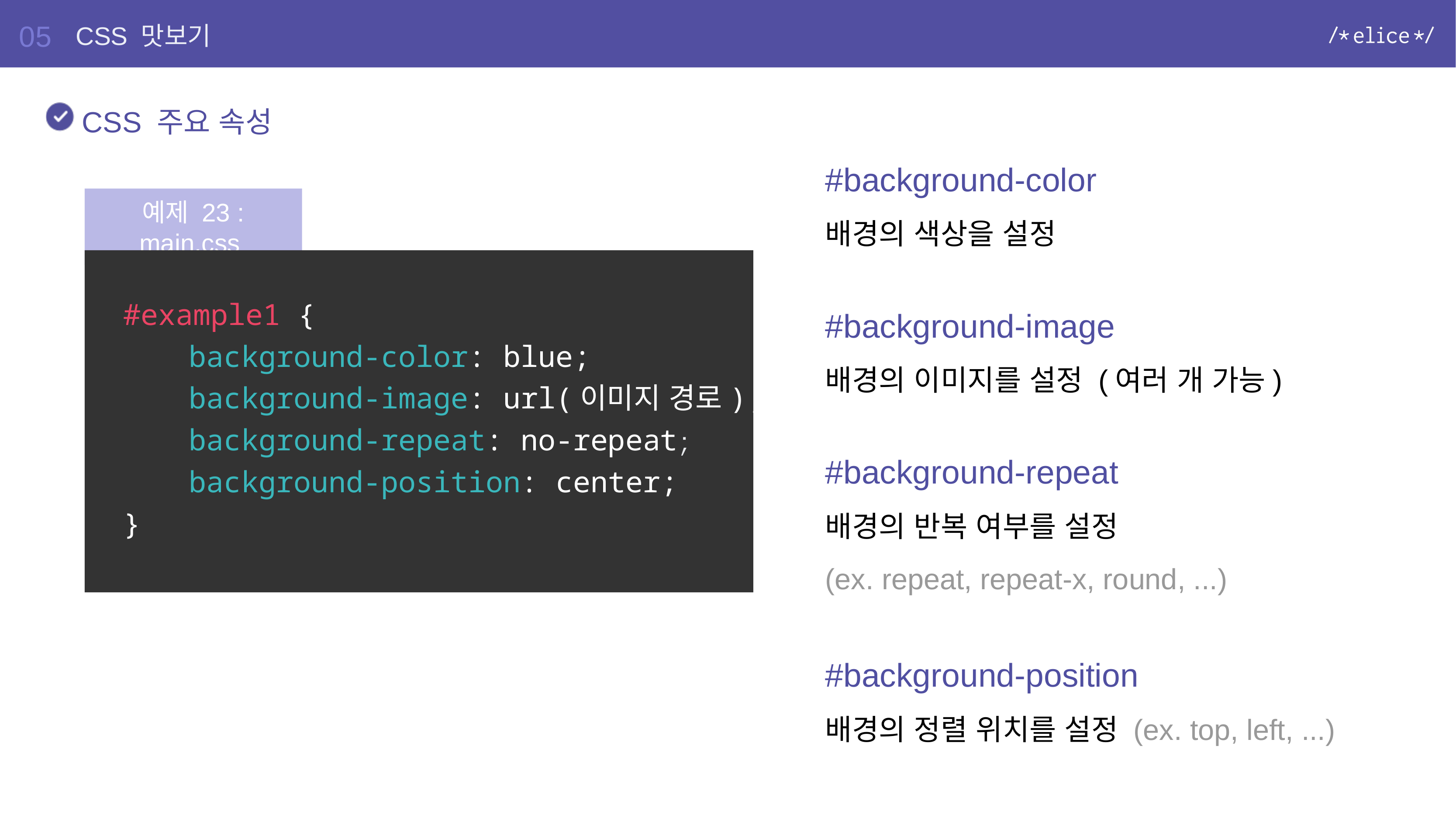

05
CSS 맛보기
CSS 주요 속성
#background-color
배경의 색상을 설정

#background-image
배경의 이미지를 설정 (여러 개 가능)

#background-repeat
배경의 반복 여부를 설정
(ex. repeat, repeat-x, round, ...)

#background-position
배경의 정렬 위치를 설정 (ex. top, left, ...)

예제 23 : main.css
#example1 {
	background-color: blue;
	background-image: url(이미지 경로);
	background-repeat: no-repeat;
	background-position: center;
}